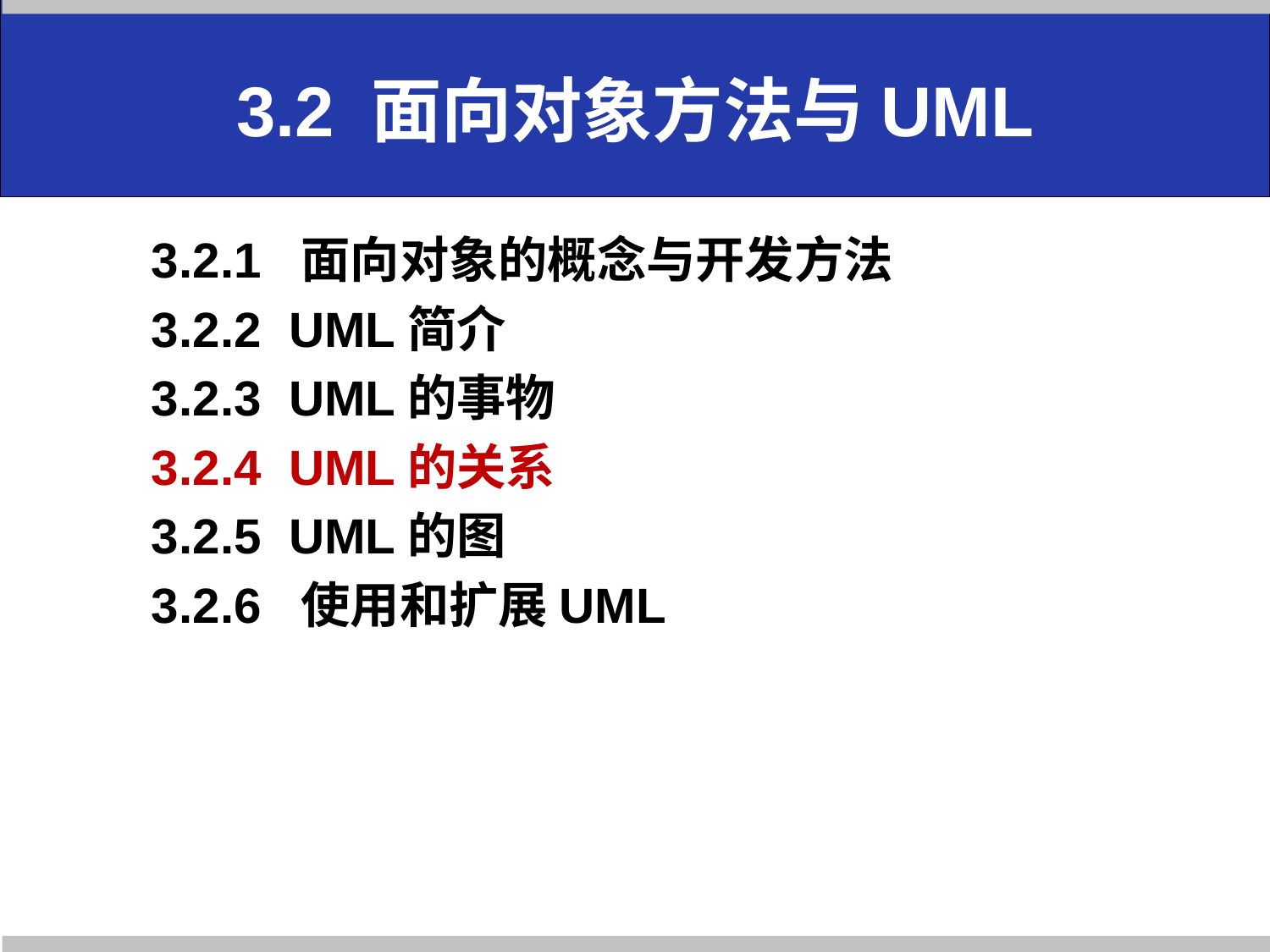

# 3.2 面向对象方法与UML
3.2.1  面向对象的概念与开发方法
3.2.2  UML简介
3.2.3  UML的事物
3.2.4  UML的关系
3.2.5  UML的图
3.2.6  使用和扩展UML

314